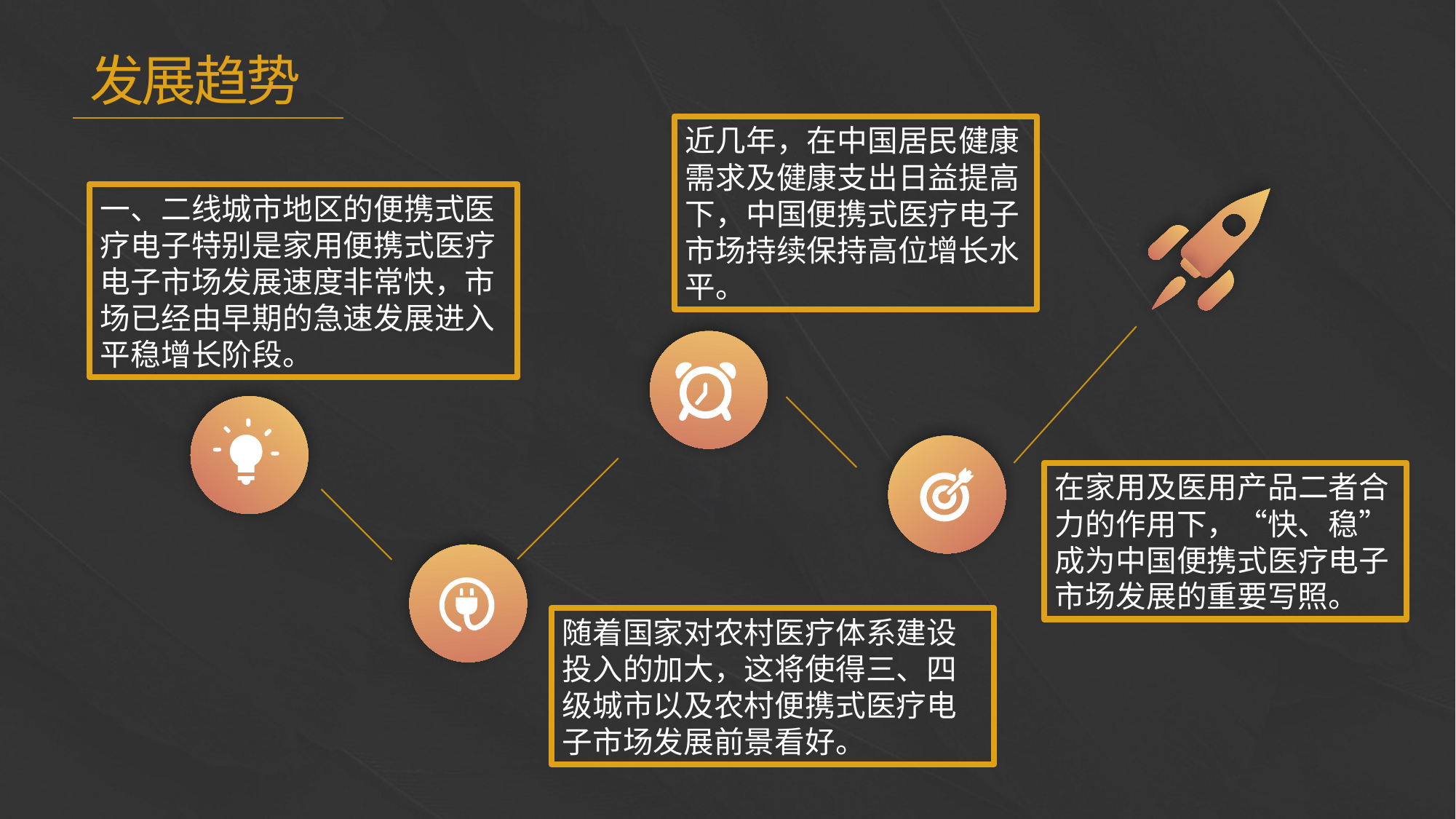

发展趋势

近几年，在中国居民健康需求及健康支出日益提高下，中国便携式医疗电子市场持续保持高位增长水平。
一、二线城市地区的便携式医疗电子特别是家用便携式医疗电子市场发展速度非常快，市场已经由早期的急速发展进入平稳增长阶段。

e7d195523061f1c0205959036996ad55c215b892a7aac5c0B9ADEF7896FB48F2EF97163A2DE1401E1875DEDC438B7864AD24CA23553DBBBD975DAF4CAD4A2592689FFB6CEE59FFA55B2702D0E5EE29CDFC0DD98BC7D6A39A64D3162AEA17DB19B9B9A87D0E9A0C5838999CD047764B32476FB53FC54D3671B43638F8C25D9EC95BB52BCC6C1CB3F6DE41EB0266A54822

在家用及医用产品二者合力的作用下，“快、稳”成为中国便携式医疗电子市场发展的重要写照。

随着国家对农村医疗体系建设投入的加大，这将使得三、四级城市以及农村便携式医疗电子市场发展前景看好。